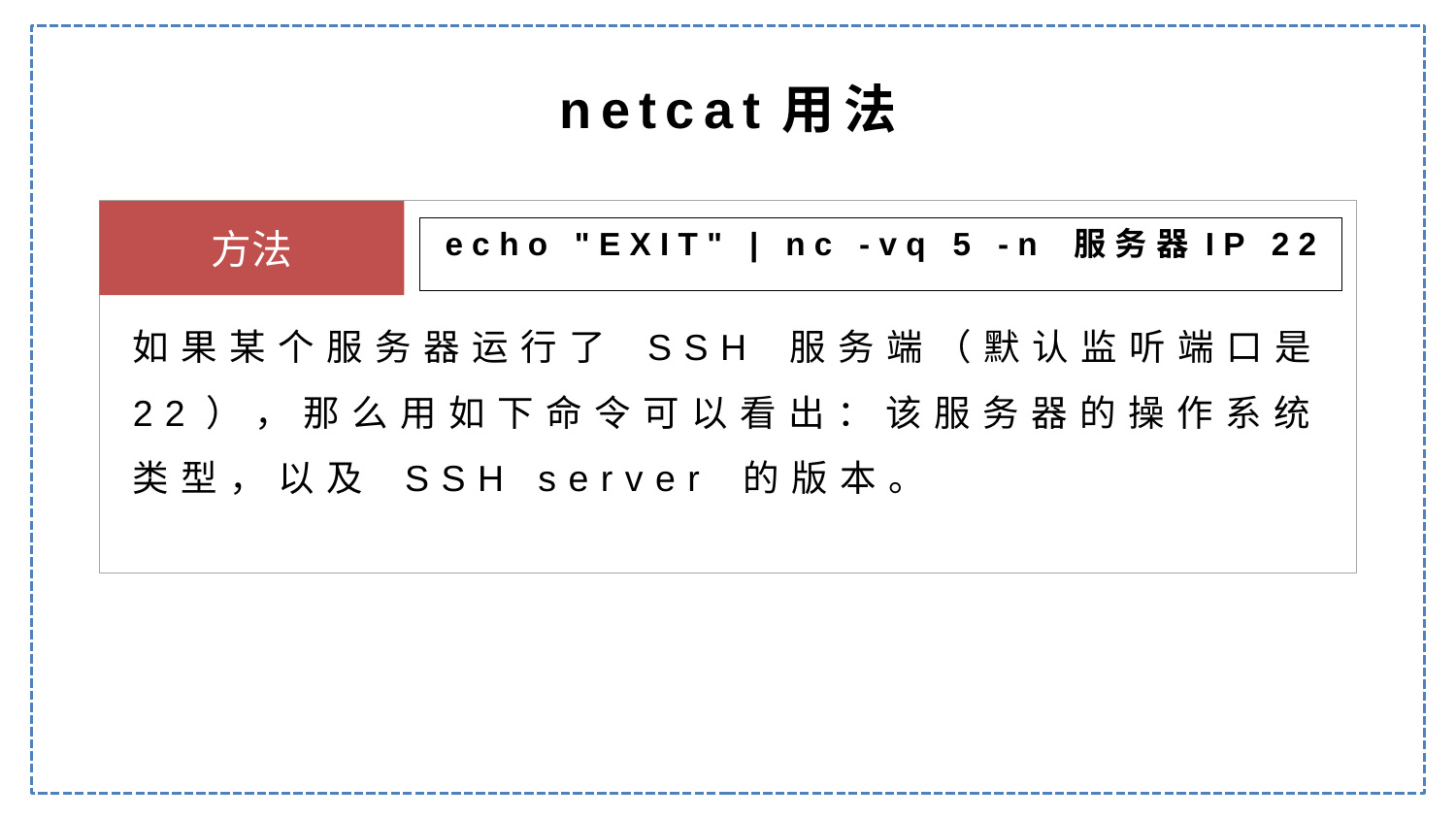

netcat用法

方法
echo "EXIT" | nc -vq 5 -n 服务器IP 22
如果某个服务器运行了 SSH 服务端（默认监听端口是 22），那么用如下命令可以看出：该服务器的操作系统类型，以及 SSH server 的版本。